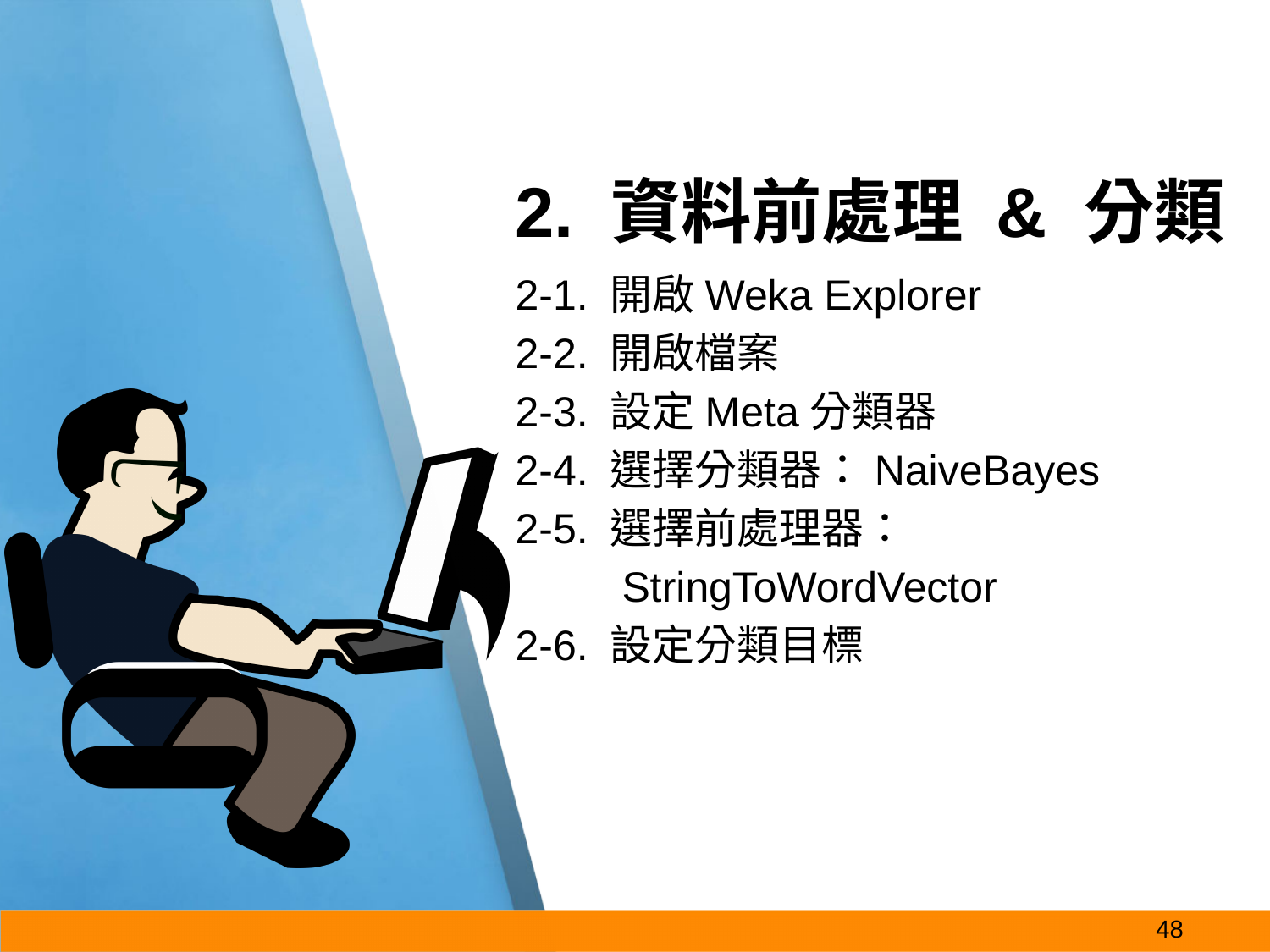

# 2. 資料前處理 & 分類
2-1. 開啟Weka Explorer
2-2. 開啟檔案
2-3. 設定Meta分類器
2-4. 選擇分類器：NaiveBayes
2-5. 選擇前處理器：
         StringToWordVector
2-6. 設定分類目標
48